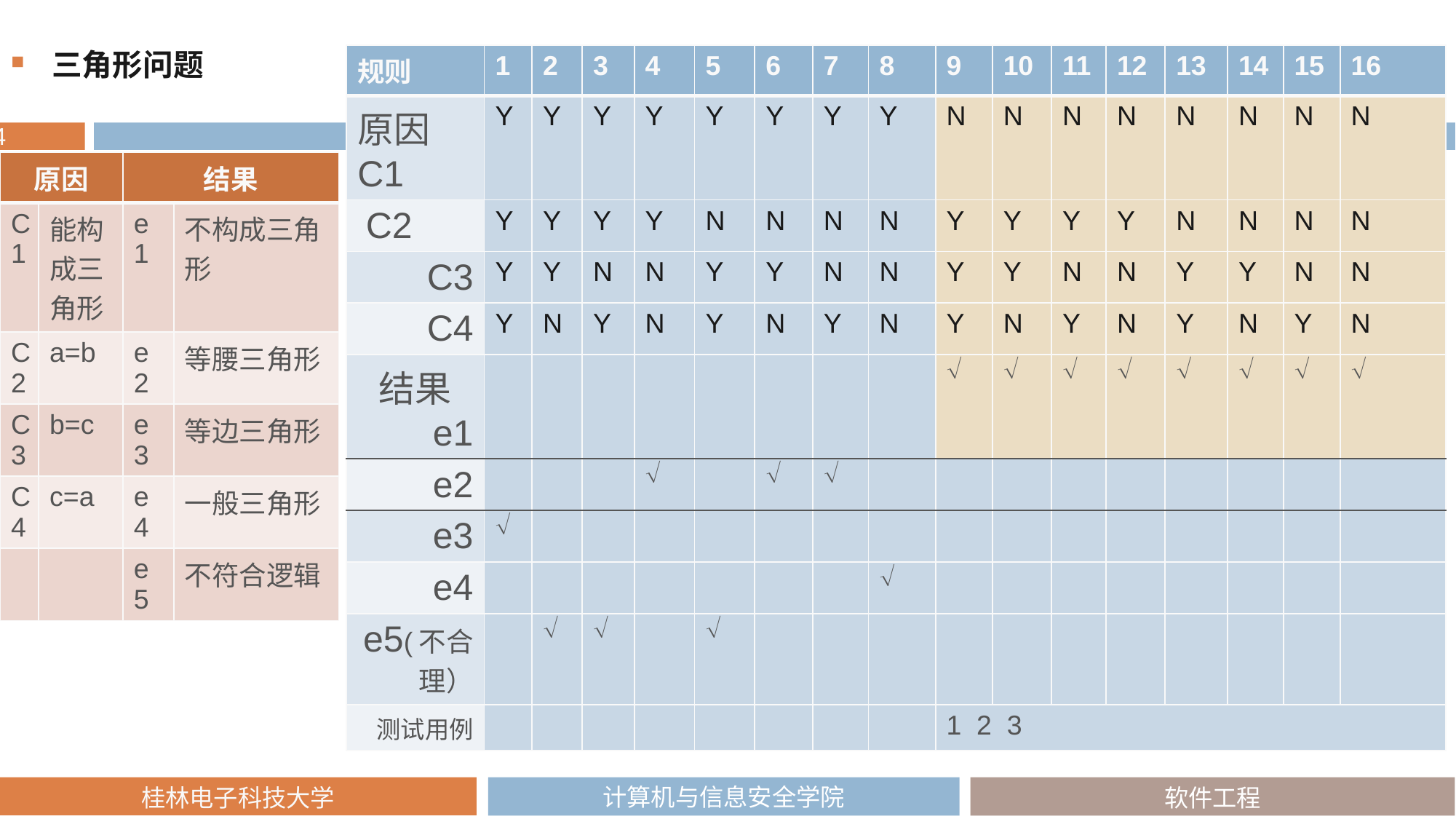

三角形问题
| 规则 | 1 | 2 | 3 | 4 | 5 | 6 | 7 | 8 | 9 | 10 | 11 | 12 | 13 | 14 | 15 | 16 |
| --- | --- | --- | --- | --- | --- | --- | --- | --- | --- | --- | --- | --- | --- | --- | --- | --- |
| 原因C1 | Y | Y | Y | Y | Y | Y | Y | Y | N | N | N | N | N | N | N | N |
| C2 | Y | Y | Y | Y | N | N | N | N | Y | Y | Y | Y | N | N | N | N |
| C3 | Y | Y | N | N | Y | Y | N | N | Y | Y | N | N | Y | Y | N | N |
| C4 | Y | N | Y | N | Y | N | Y | N | Y | N | Y | N | Y | N | Y | N |
| 结果 e1 |  |  |  |  |  |  |  |  | √ | √ | √ | √ | √ | √ | √ | √ |
| e2 |  |  |  | √ |  | √ | √ |  |  |  |  |  |  |  |  |  |
| e3 | √ |  |  |  |  |  |  |  |  |  |  |  |  |  |  |  |
| e4 |  |  |  |  |  |  |  | √ |  |  |  |  |  |  |  |  |
| e5(不合理） |  | √ | √ |  | √ |  |  |  |  |  |  |  |  |  |  |  |
| 测试用例 |  |  |  |  |  |  |  |  | 1 2 3 |  |  |  |  |  |  |  |
| 原因 |  | 结果 |  |
| --- | --- | --- | --- |
| C1 | 能构成三角形 | e1 | 不构成三角形 |
| C2 | a=b | e2 | 等腰三角形 |
| C3 | b=c | e3 | 等边三角形 |
| C4 | c=a | e4 | 一般三角形 |
|  |  | e5 | 不符合逻辑 |